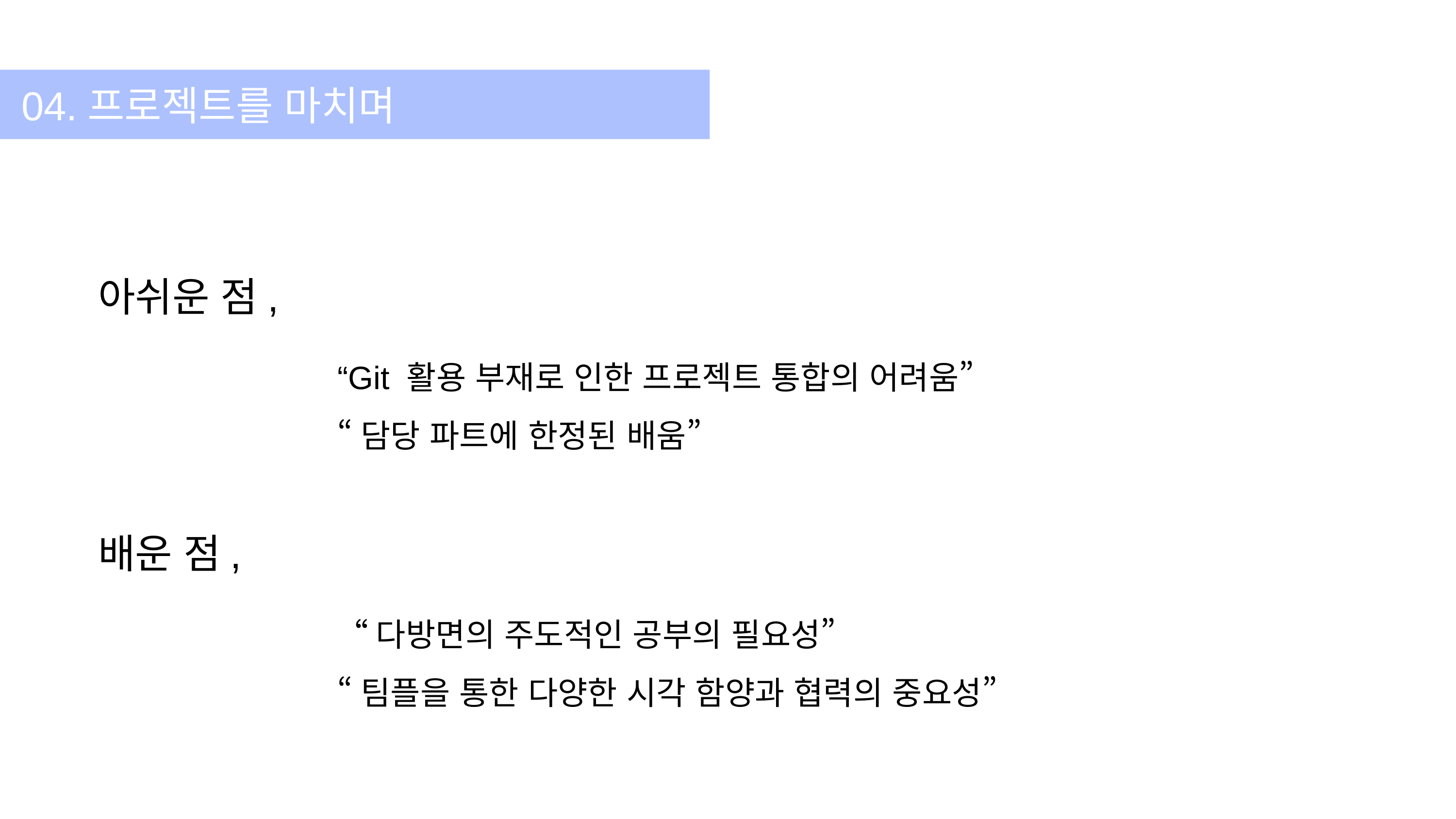

04.프로젝트를 마치며
아쉬운 점,
 “Git 활용 부재로 인한 프로젝트 통합의 어려움”
 “담당 파트에 한정된 배움”
배운 점,
 “다방면의 주도적인 공부의 필요성”
 “팀플을 통한 다양한 시각 함양과 협력의 중요성”